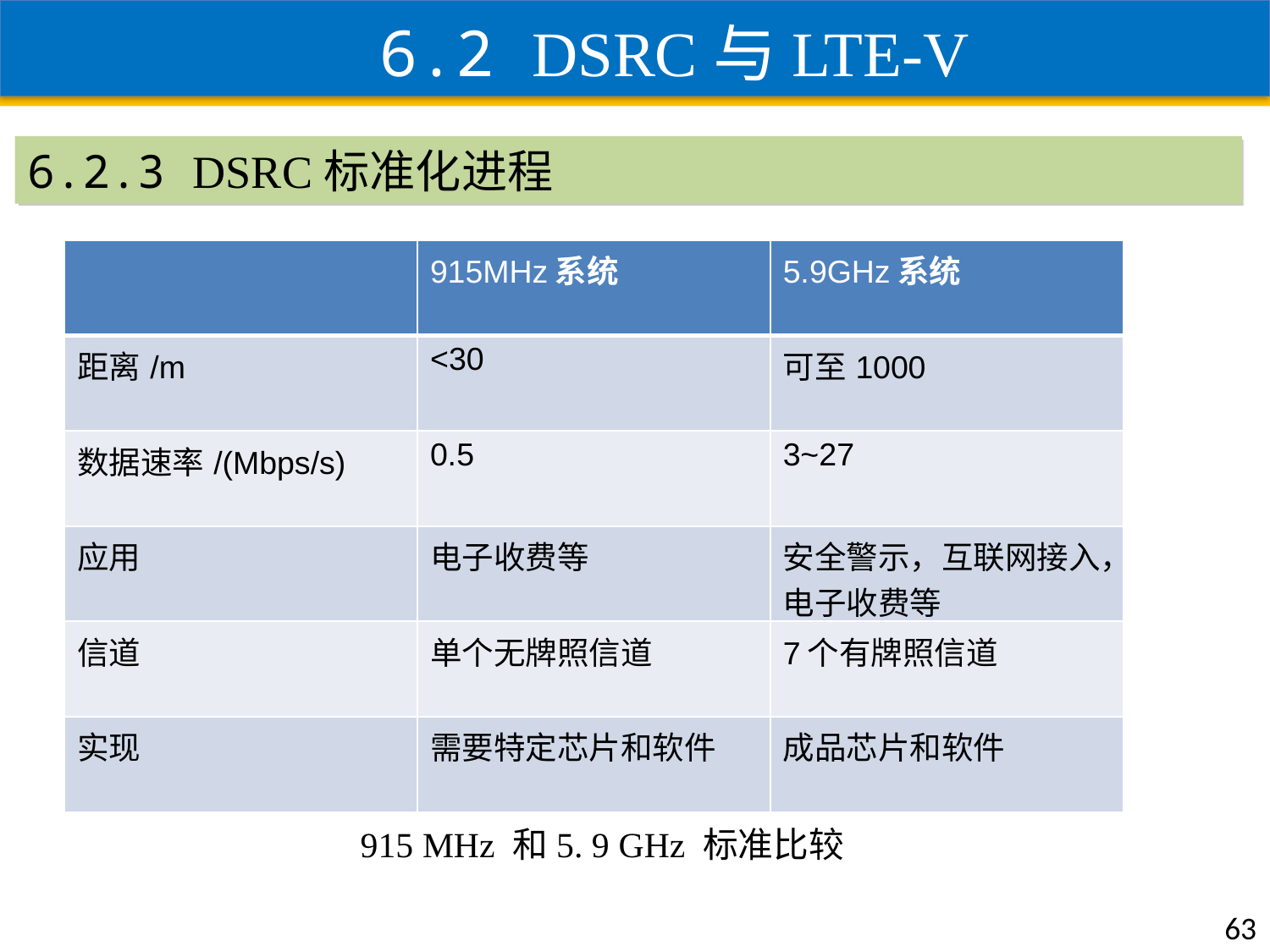

6.2 DSRC与LTE-V
6.2.3 DSRC标准化进程
|  | 915MHz系统 | 5.9GHz系统 |
| --- | --- | --- |
| 距离/m | <30 | 可至1000 |
| 数据速率/(Mbps/s) | 0.5 | 3~27 |
| 应用 | 电子收费等 | 安全警示，互联网接入，电子收费等 |
| 信道 | 单个无牌照信道 | 7个有牌照信道 |
| 实现 | 需要特定芯片和软件 | 成品芯片和软件 |
915 MHz 和5. 9 GHz 标准比较
63